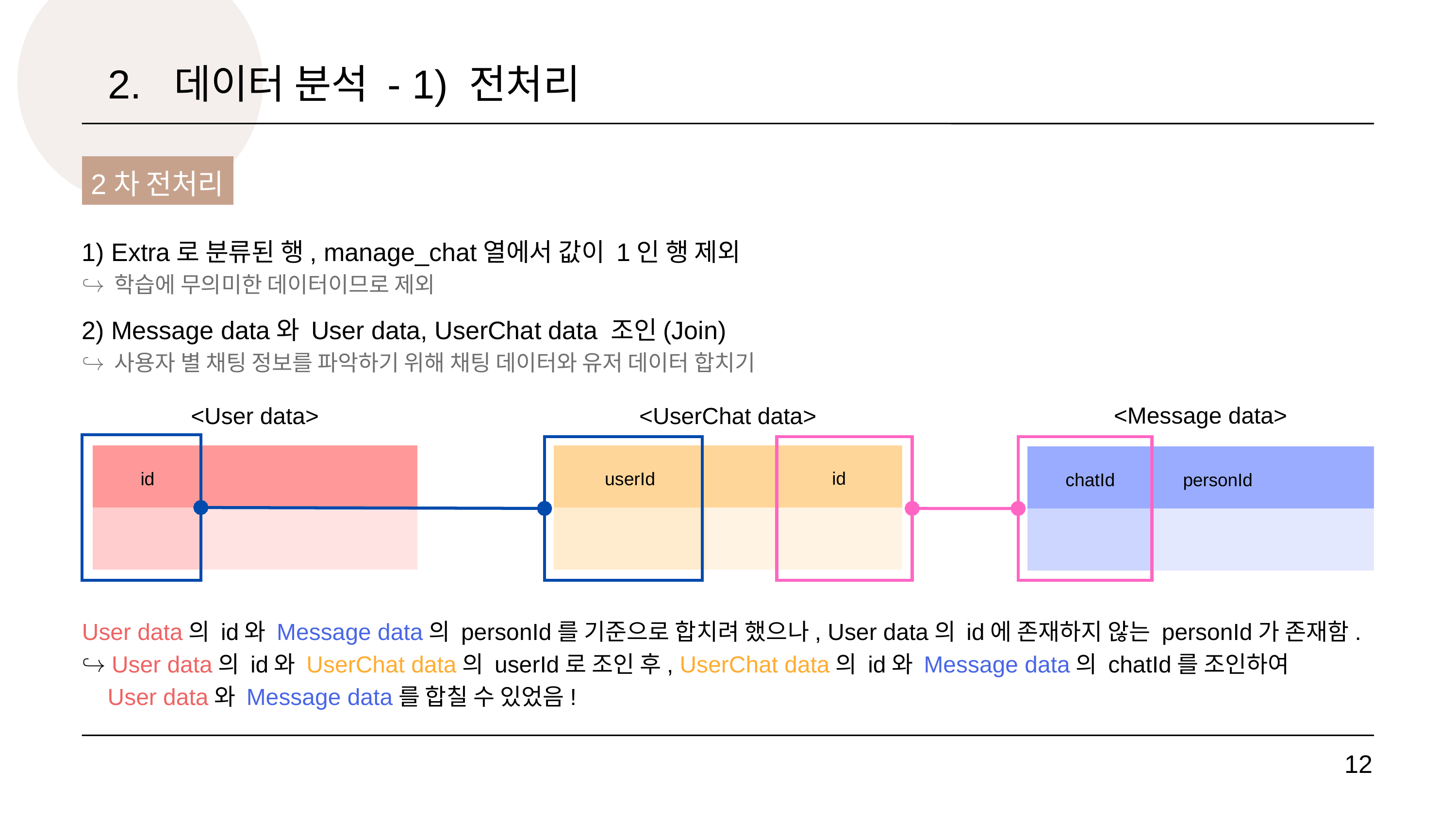

2.  데이터 분석 - 1) 전처리

2차 전처리
1) Extra로 분류된 행, manage_chat열에서 값이 1인 행 제외
↪ 학습에 무의미한 데이터이므로 제외
2) Message data와 User data, UserChat data 조인(Join)
↪ 사용자 별 채팅 정보를 파악하기 위해 채팅 데이터와 유저 데이터 합치기
<Message data>
<User data>
<UserChat data>

| id |  |  |
| --- | --- | --- |
|  |  |  |
| userId |  | id |
| --- | --- | --- |
|  |  |  |
| chatId | personId |  |
| --- | --- | --- |
|  |  |  |

User data의 id와 Message data의 personId를 기준으로 합치려 했으나, User data의 id에 존재하지 않는 personId가 존재함.
↪ User data의 id와 UserChat data의 userId로 조인 후, UserChat data의 id와 Message data의 chatId를 조인하여
    User data와 Message data를 합칠 수 있었음!

12